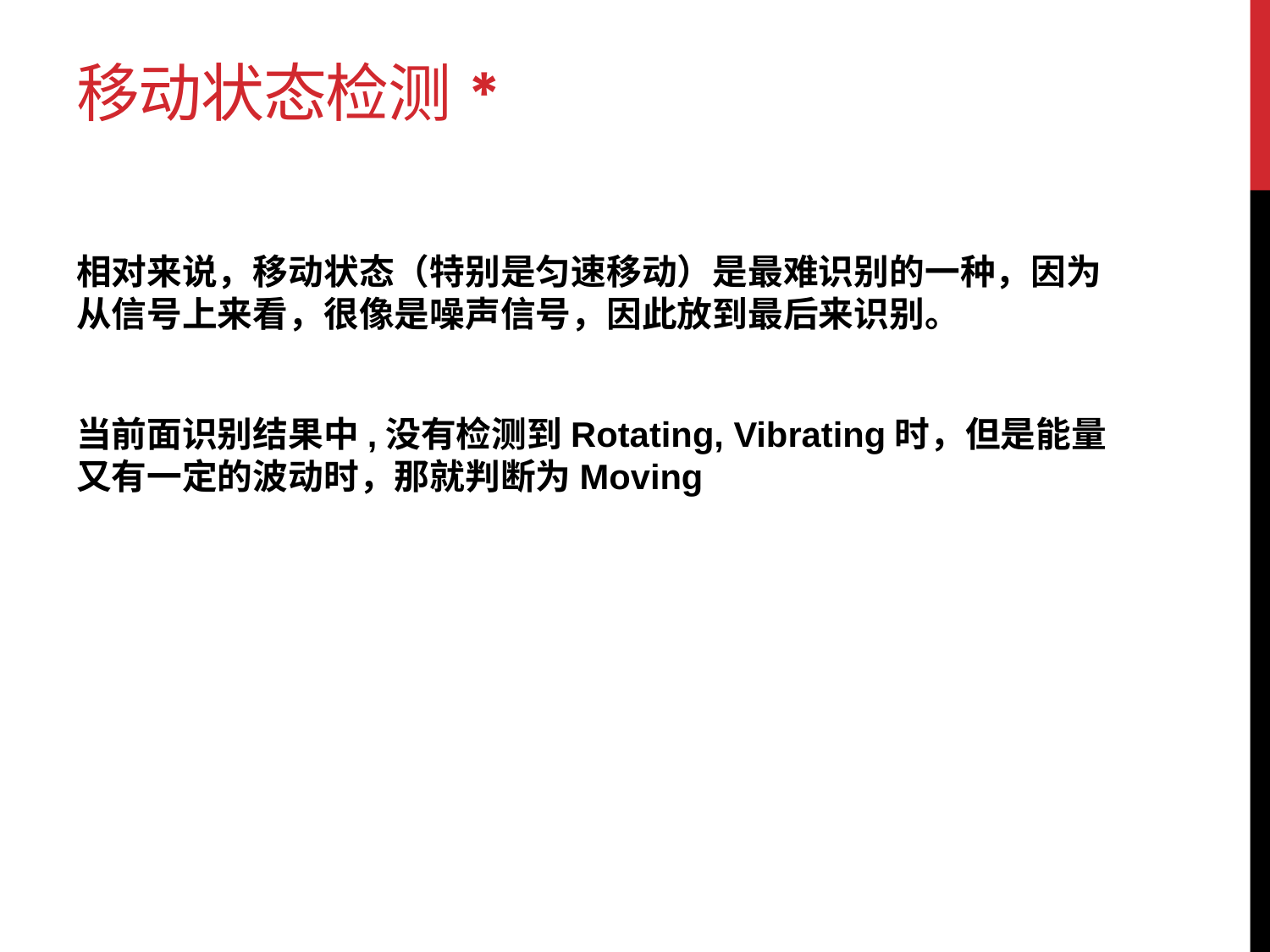

# 移动状态检测*
相对来说，移动状态（特别是匀速移动）是最难识别的一种，因为从信号上来看，很像是噪声信号，因此放到最后来识别。

当前面识别结果中,没有检测到Rotating, Vibrating时，但是能量又有一定的波动时，那就判断为Moving